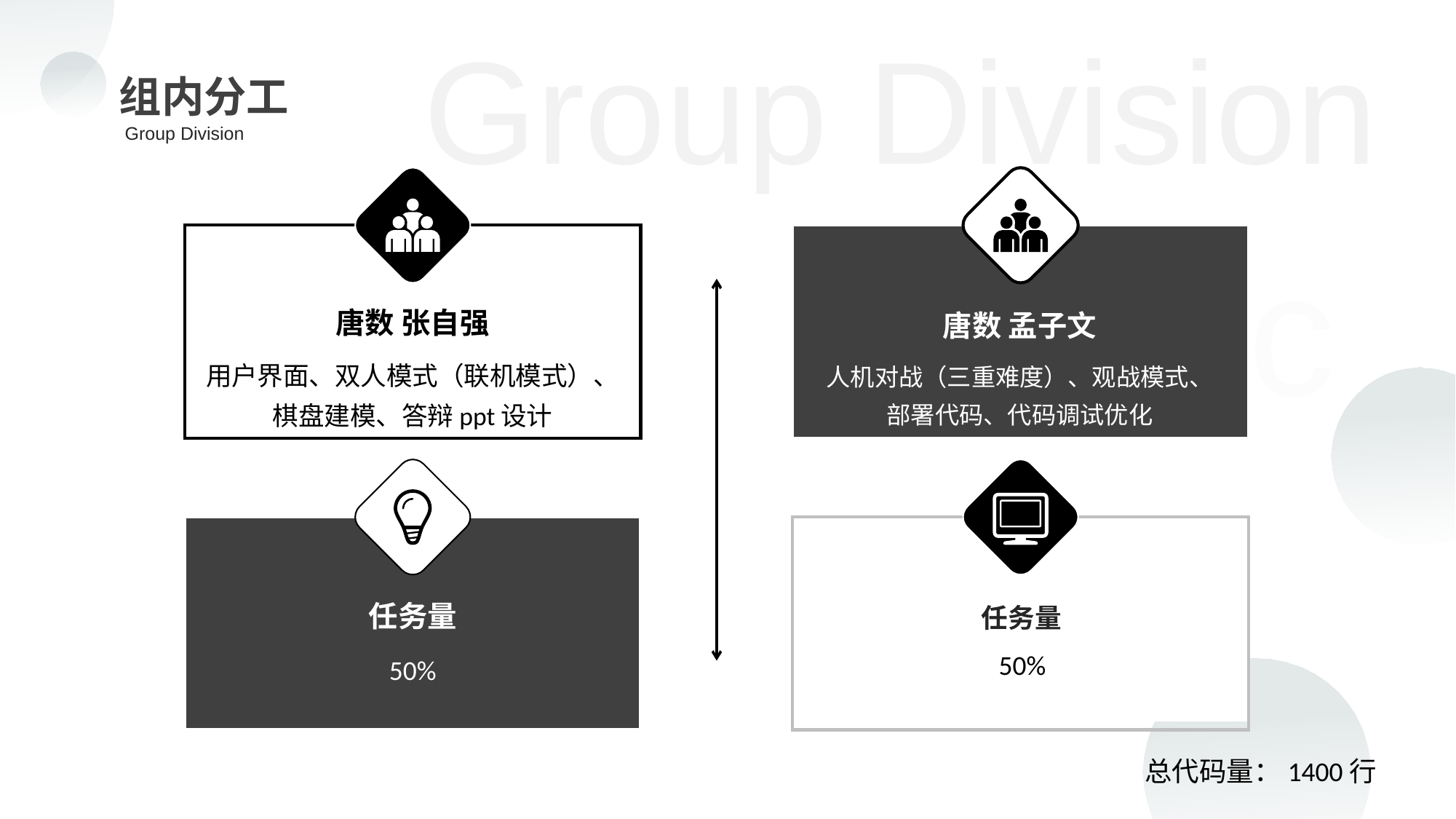

Group Division

组内分工
Group Division

唐数 张自强
唐数 孟子文
用户界面、双人模式（联机模式）、棋盘建模、答辩ppt设计
人机对战（三重难度）、观战模式、
部署代码、代码调试优化

50%

任务量
任务量
50%

topic

总代码量：1400行